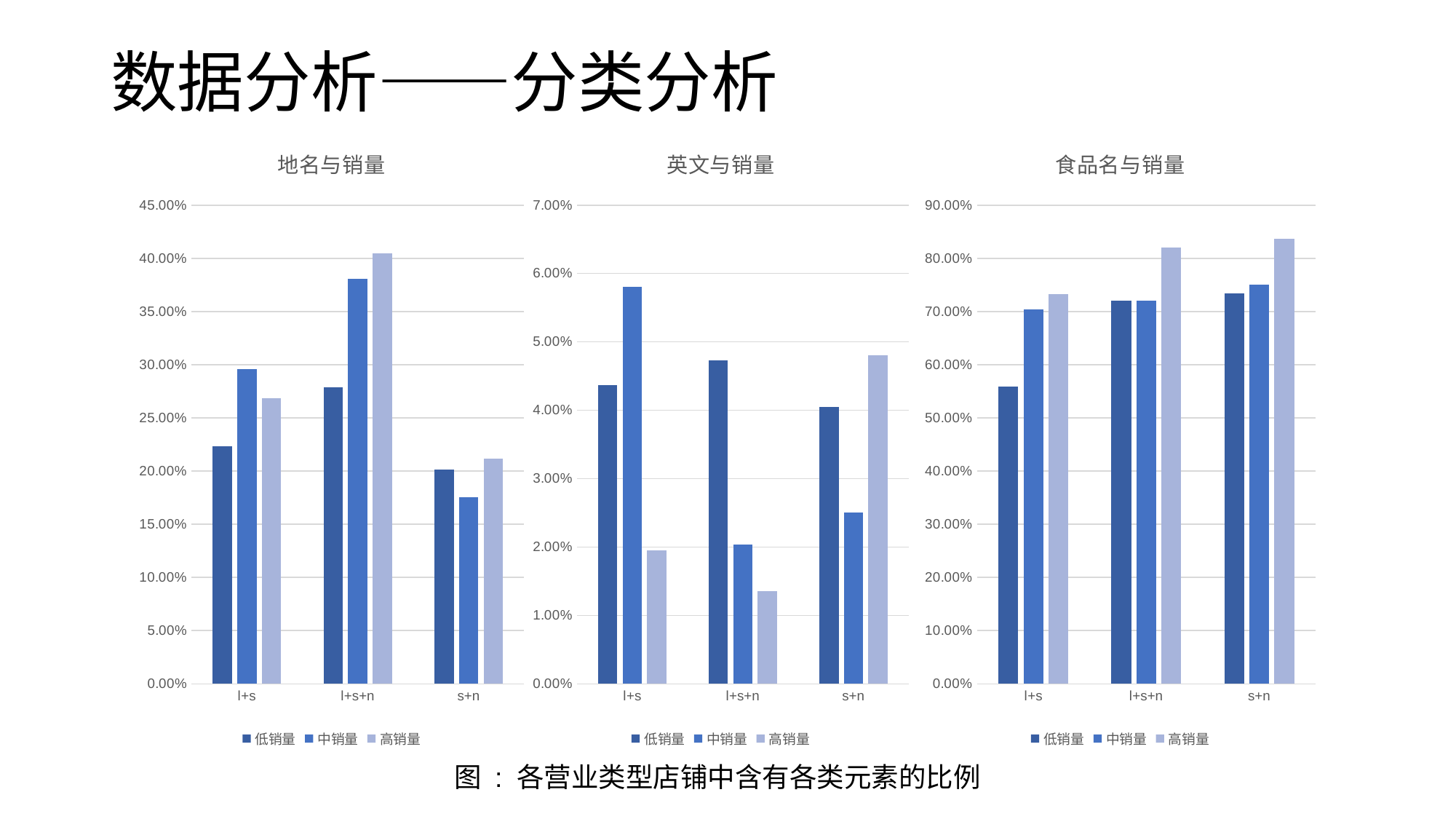

数据分析——分类分析

### Chart: 地名与销量

| Category | 低销量 | 中销量 | 高销量 |
|---|---|---|---|
| l+s | 0.22330097087378642 | 0.2959719789842382 | 0.26858108108108103 |
| l+s+n | 0.27906976744186046 | 0.38095238095238093 | 0.405 |
| s+n | 0.2012987012987013 | 0.17567567567567569 | 0.21153846153846154 |

### Chart: 英文与销量

| Category | 低销量 | 中销量 | 高销量 |
|---|---|---|---|
| l+s | 0.0437 | 0.0581 | 0.0195 |
| l+s+n | 0.0473 | 0.0204 | 0.0135 |
| s+n | 0.0405 | 0.025 | 0.0481 |

### Chart: 食品名与销量

| Category | 低销量 | 中销量 | 高销量 |
|---|---|---|---|
| l+s | 0.5583 | 0.704 | 0.7331 |
| l+s+n | 0.7209 | 0.7211 | 0.82 |
| s+n | 0.7338 | 0.75 | 0.8365 |
图 : 各营业类型店铺中含有各类元素的比例